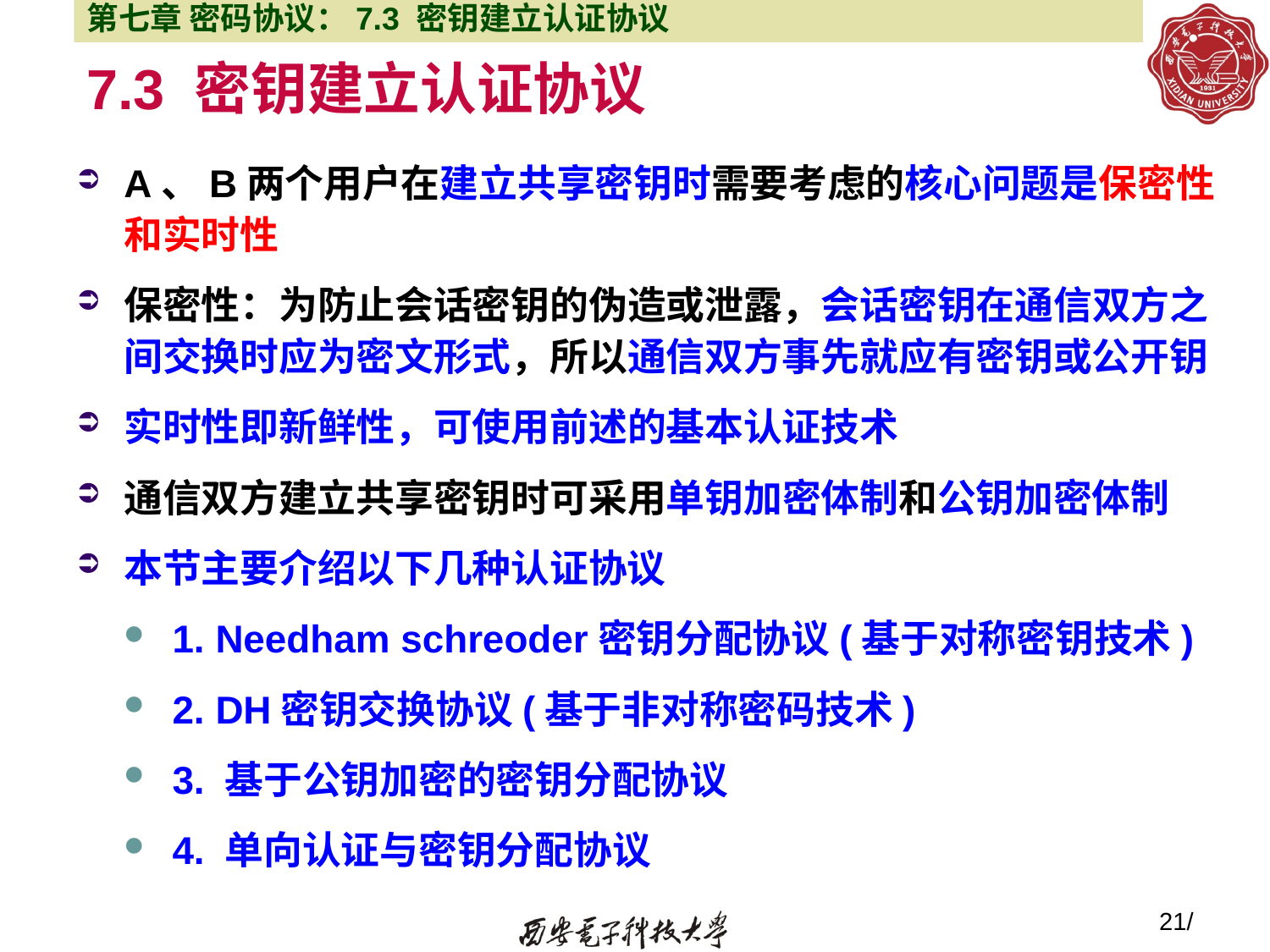

第七章 密码协议：7.3 密钥建立认证协议
# 7.3 密钥建立认证协议
A、B两个用户在建立共享密钥时需要考虑的核心问题是保密性和实时性
保密性：为防止会话密钥的伪造或泄露，会话密钥在通信双方之间交换时应为密文形式，所以通信双方事先就应有密钥或公开钥
实时性即新鲜性，可使用前述的基本认证技术
通信双方建立共享密钥时可采用单钥加密体制和公钥加密体制
本节主要介绍以下几种认证协议
1. Needham schreoder密钥分配协议(基于对称密钥技术)
2. DH密钥交换协议(基于非对称密码技术)
3. 基于公钥加密的密钥分配协议
4. 单向认证与密钥分配协议
21/